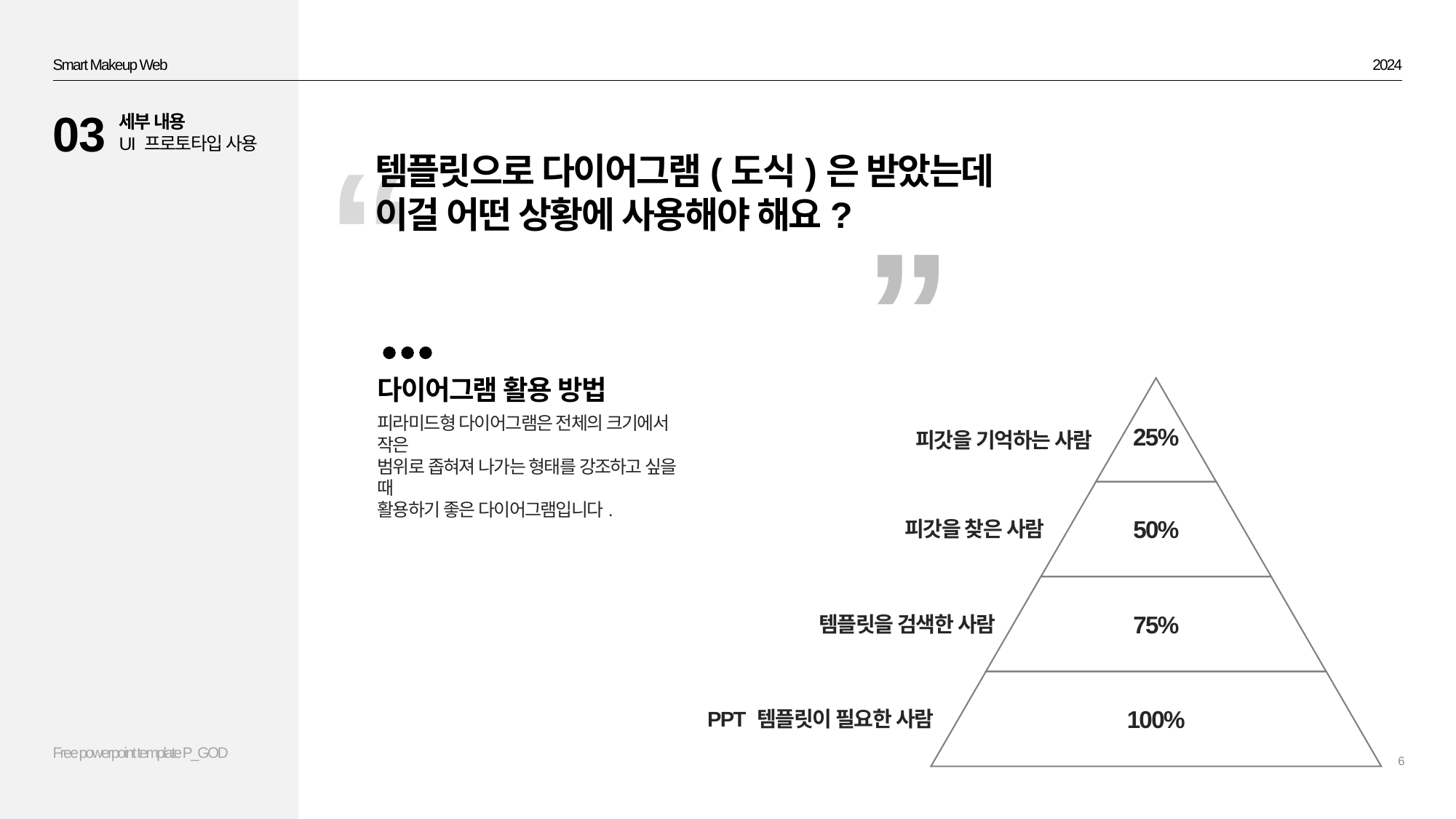

Smart Makeup Web
2024
03
세부 내용
UI 프로토타입 사용
“
템플릿으로 다이어그램(도식)은 받았는데
이걸 어떤 상황에 사용해야 해요?
”

다이어그램 활용 방법
피라미드형 다이어그램은 전체의 크기에서 작은
범위로 좁혀져 나가는 형태를 강조하고 싶을 때
활용하기 좋은 다이어그램입니다.

25%
피갓을 기억하는 사람

50%
피갓을 찾은 사람

75%
템플릿을 검색한 사람

100%
PPT 템플릿이 필요한 사람
6
Free powerpoint template P_GOD